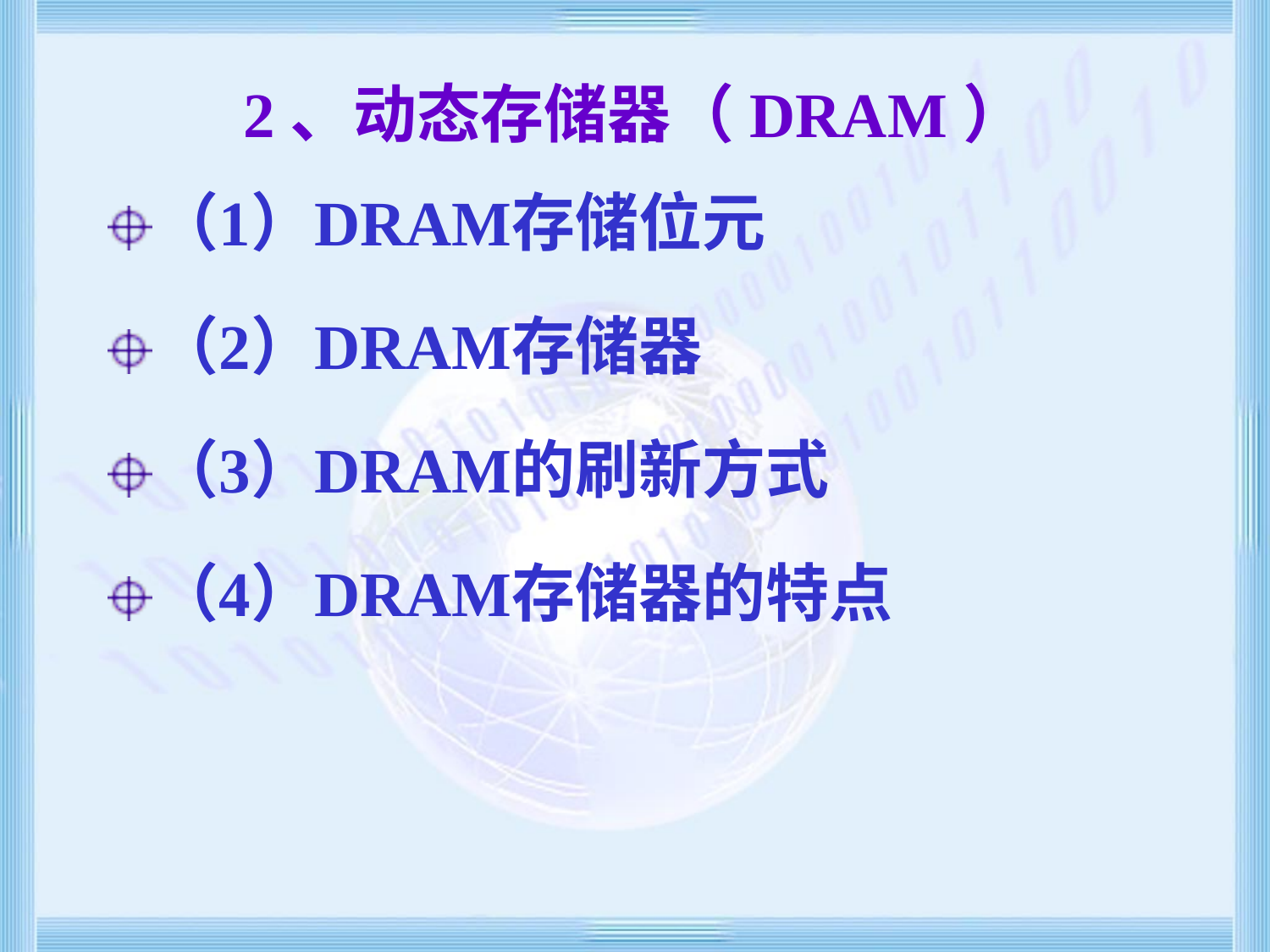

# 2、动态存储器（DRAM）
（1）DRAM存储位元
（2）DRAM存储器
（3）DRAM的刷新方式
（4）DRAM存储器的特点

44